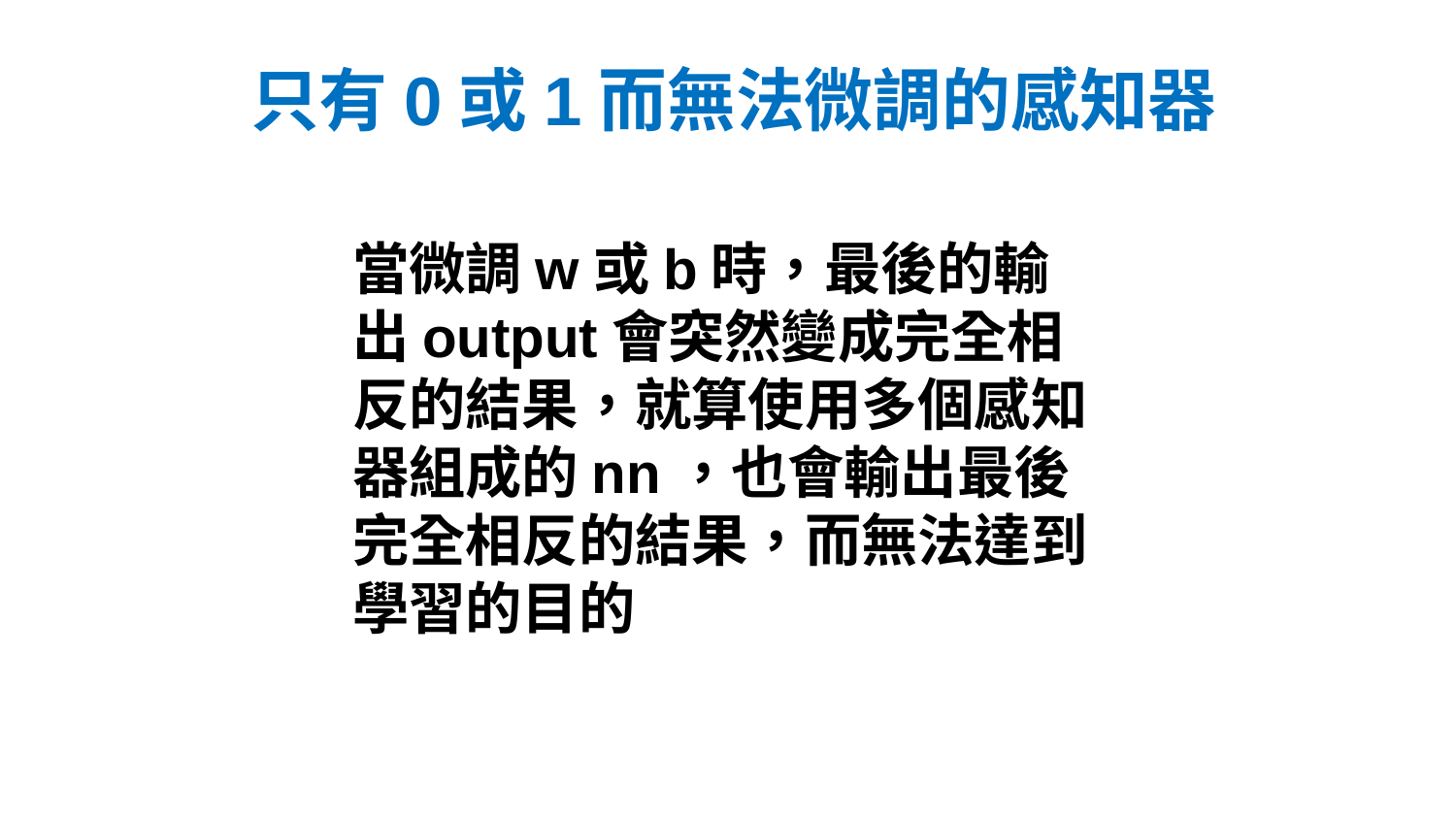

# 只有0或1而無法微調的感知器
當微調w或b時，最後的輸出output會突然變成完全相反的結果，就算使用多個感知器組成的nn，也會輸出最後完全相反的結果，而無法達到學習的目的